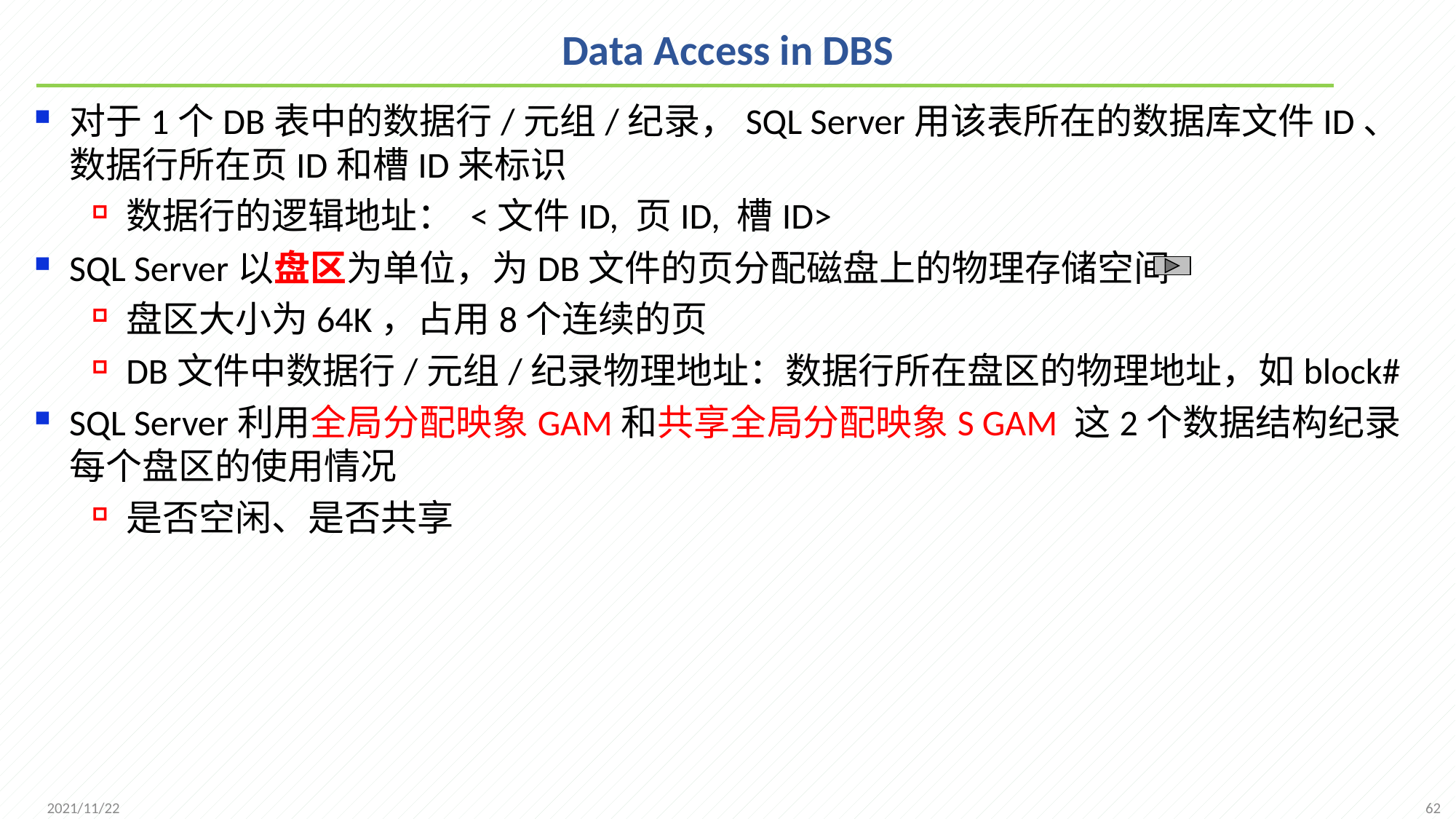

# Data Access in DBS
对于1个DB表中的数据行/元组/纪录，SQL Server用该表所在的数据库文件ID、数据行所在页ID和槽ID来标识
数据行的逻辑地址： <文件ID, 页ID, 槽ID>
SQL Server以盘区为单位，为DB文件的页分配磁盘上的物理存储空间
盘区大小为64K，占用8个连续的页
DB文件中数据行/元组/纪录物理地址：数据行所在盘区的物理地址，如block#
SQL Server利用全局分配映象GAM和共享全局分配映象S GAM 这2个数据结构纪录每个盘区的使用情况
是否空闲、是否共享

62
2021/11/22